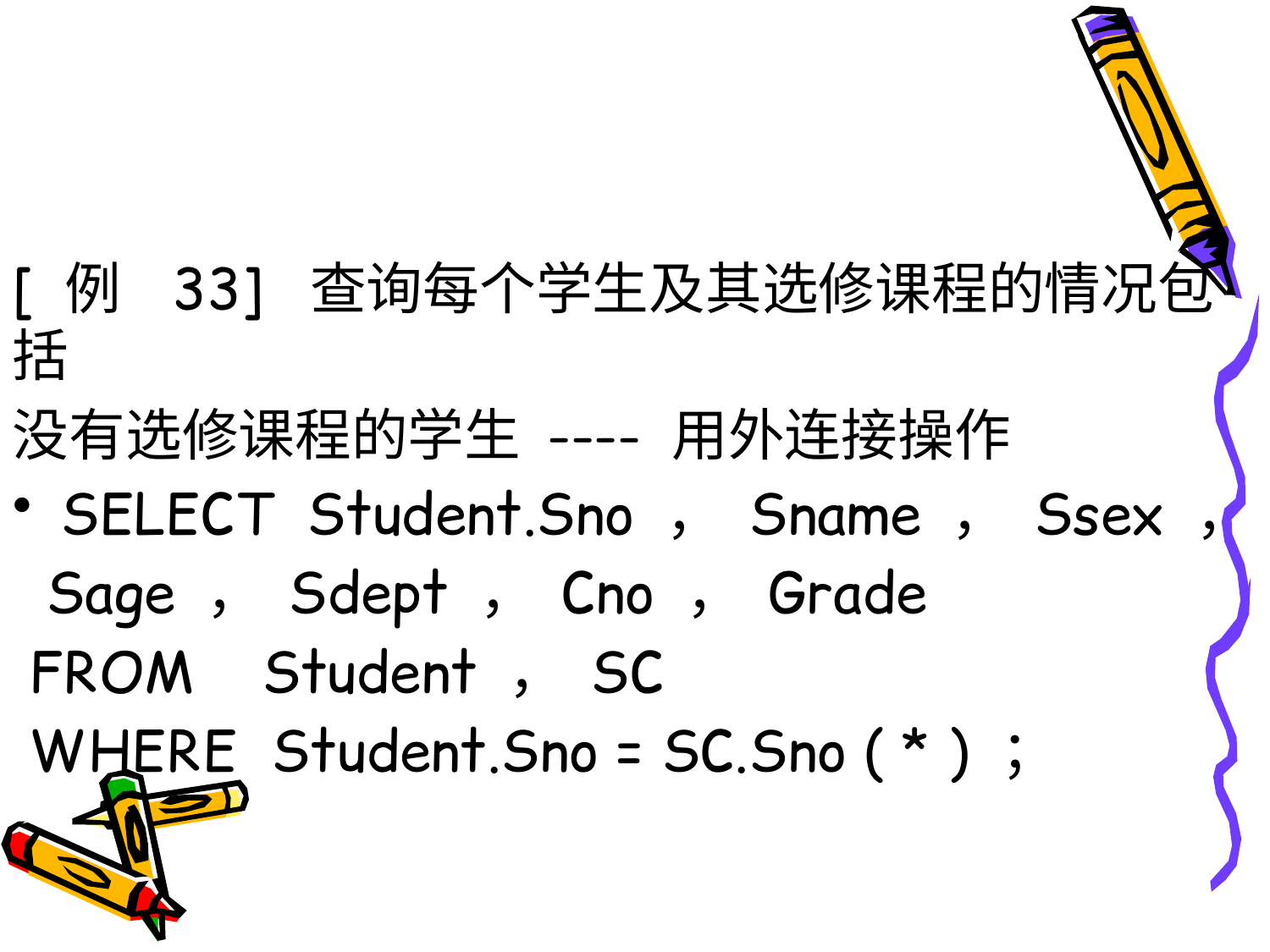

#
[ 例   33]  查询每个学生及其选修课程的情况包括
没有选修课程的学生 ---- 用外连接操作
SELECT  Student.Sno ， Sname ， Ssex ，
  Sage ， Sdept ， Cno ， Grade
 FROM    Student ， SC
 WHERE  Student.Sno = SC.Sno ( * ) ；